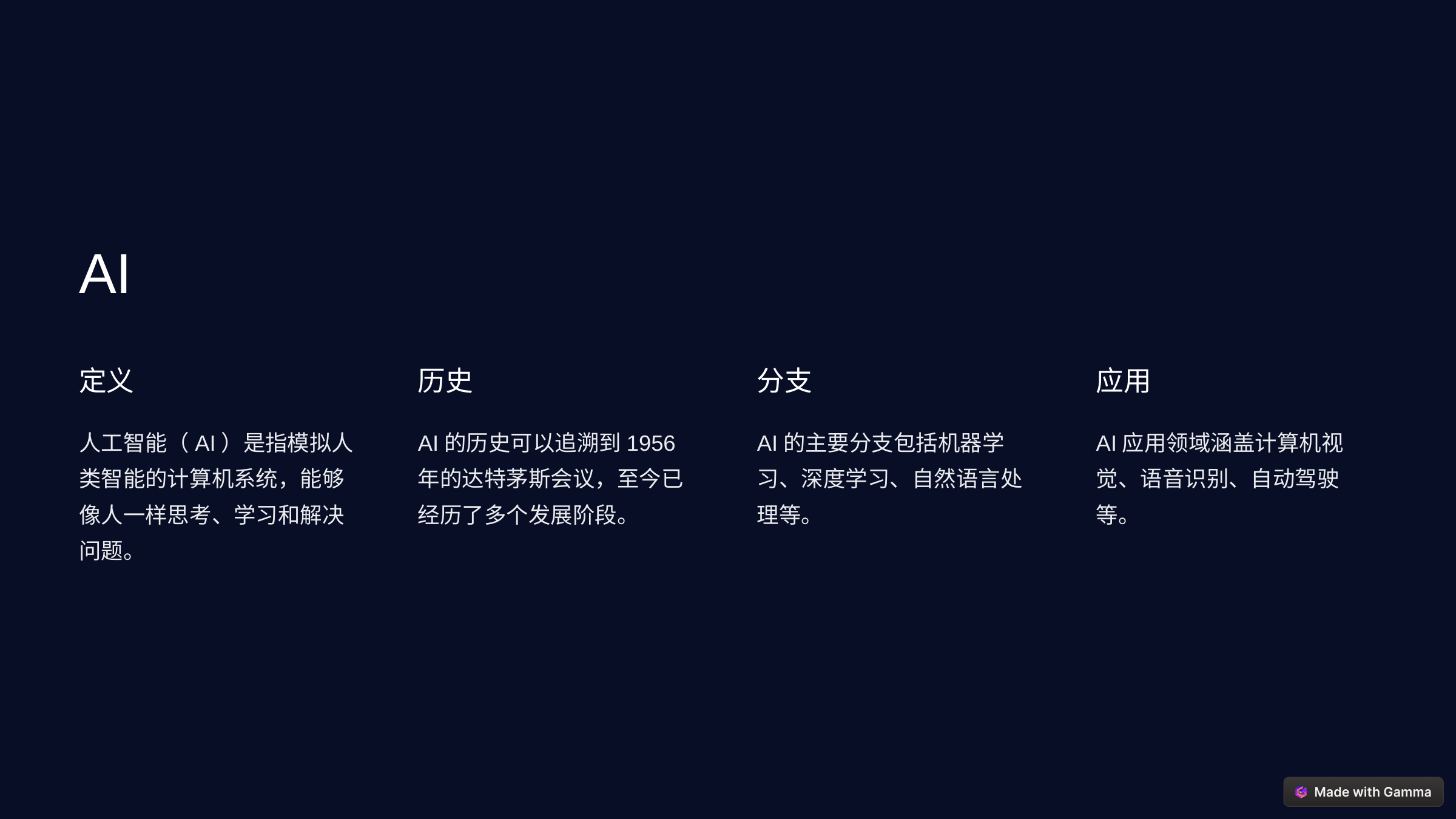

AI
定义
历史
分支
应用
人工智能（AI）是指模拟人类智能的计算机系统，能够像人一样思考、学习和解决问题。
AI的历史可以追溯到1956年的达特茅斯会议，至今已经历了多个发展阶段。
AI的主要分支包括机器学习、深度学习、自然语言处理等。
AI应用领域涵盖计算机视觉、语音识别、自动驾驶等。